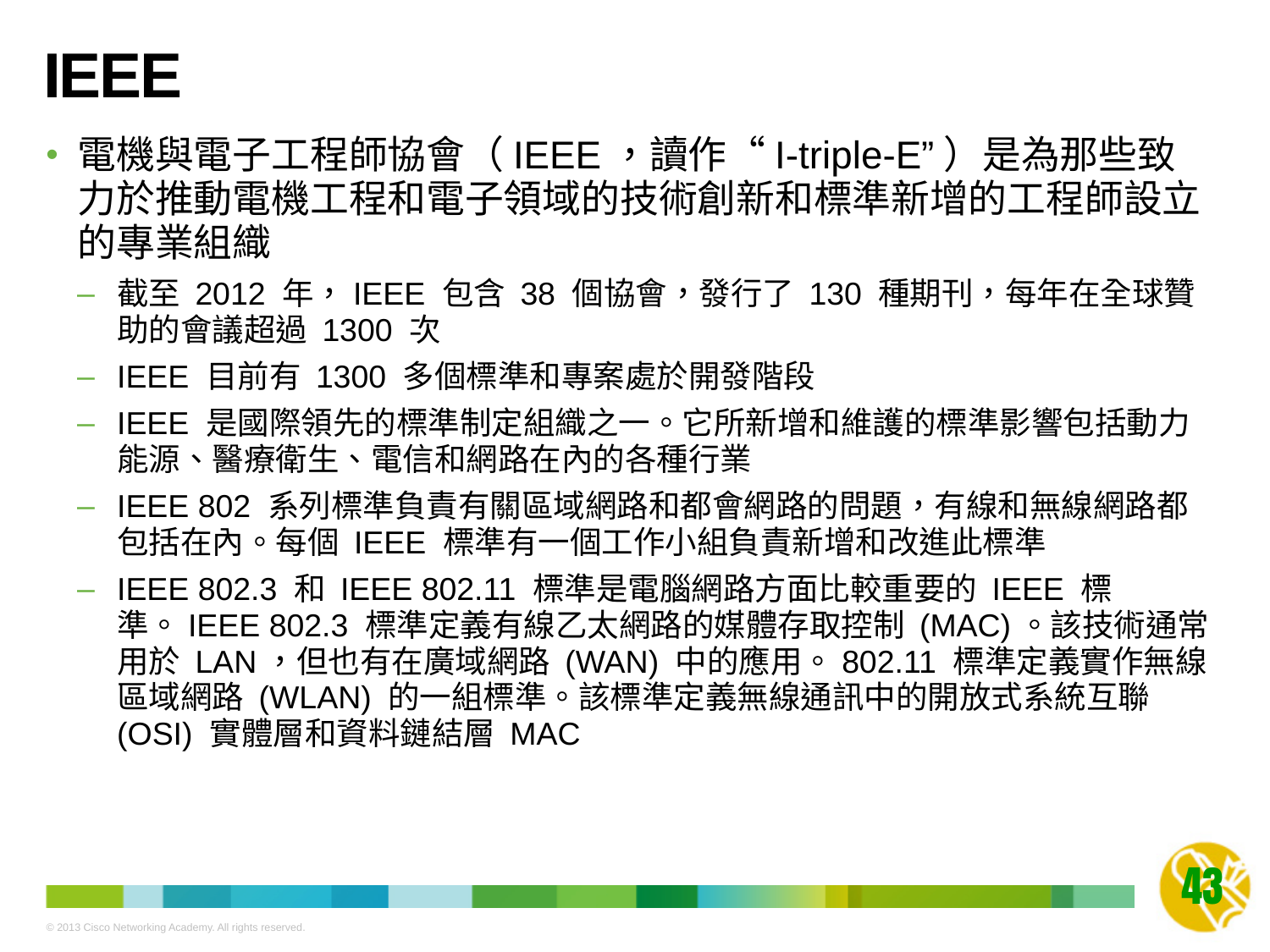

# IEEE
電機與電子工程師協會（IEEE，讀作“I-triple-E”）是為那些致力於推動電機工程和電子領域的技術創新和標準新增的工程師設立的專業組織
截至 2012 年，IEEE 包含 38 個協會，發行了 130 種期刊，每年在全球贊助的會議超過 1300 次
IEEE 目前有 1300 多個標準和專案處於開發階段
IEEE 是國際領先的標準制定組織之一。它所新增和維護的標準影響包括動力能源、醫療衛生、電信和網路在內的各種行業
IEEE 802 系列標準負責有關區域網路和都會網路的問題，有線和無線網路都包括在內。每個 IEEE 標準有一個工作小組負責新增和改進此標準
IEEE 802.3 和 IEEE 802.11 標準是電腦網路方面比較重要的 IEEE 標準。IEEE 802.3 標準定義有線乙太網路的媒體存取控制 (MAC)。該技術通常用於 LAN，但也有在廣域網路 (WAN) 中的應用。802.11 標準定義實作無線區域網路 (WLAN) 的一組標準。該標準定義無線通訊中的開放式系統互聯 (OSI) 實體層和資料鏈結層 MAC